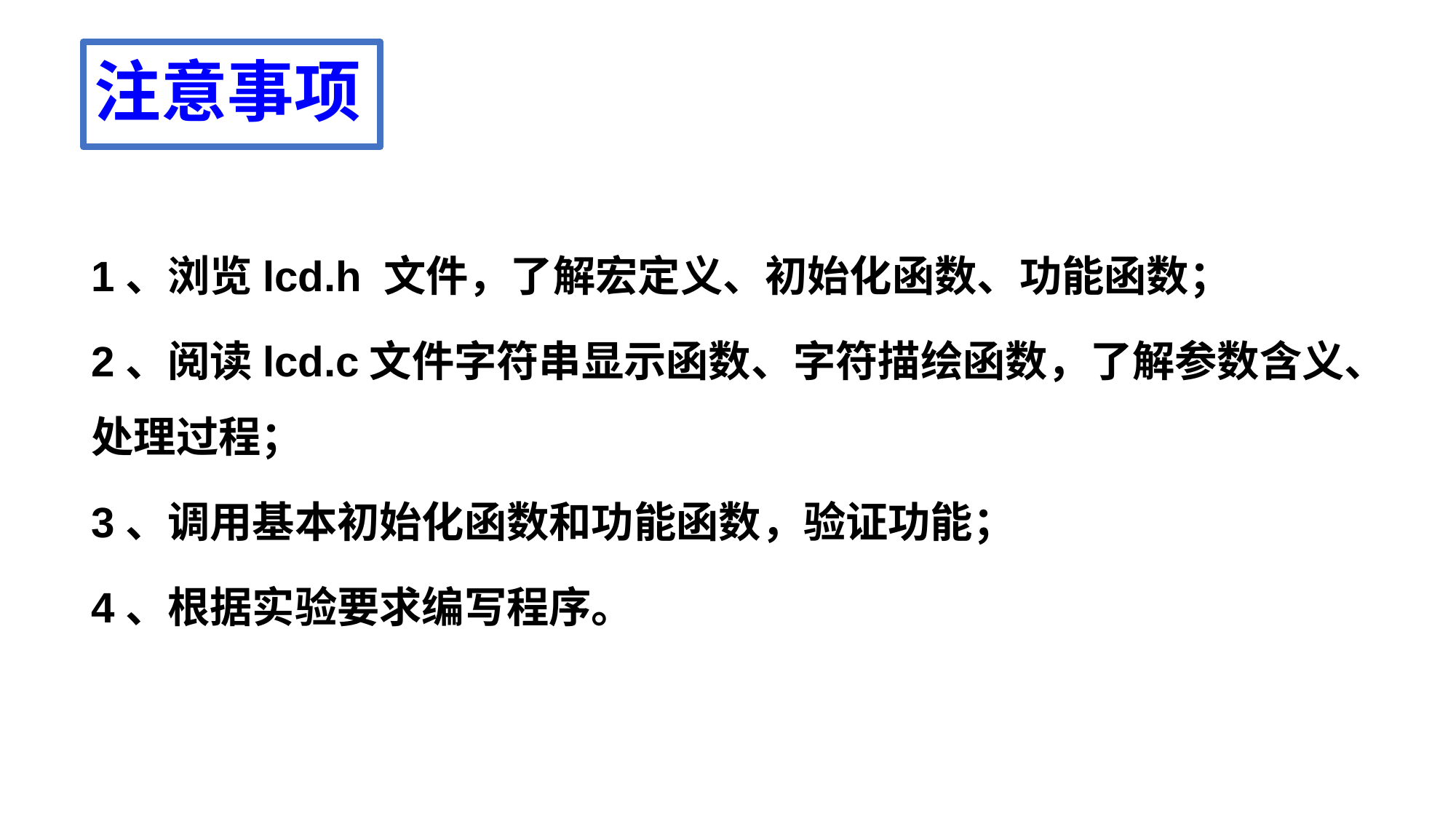

注意事项
1、浏览lcd.h 文件，了解宏定义、初始化函数、功能函数；
2、阅读lcd.c文件字符串显示函数、字符描绘函数，了解参数含义、处理过程；
3、调用基本初始化函数和功能函数，验证功能；
4、根据实验要求编写程序。